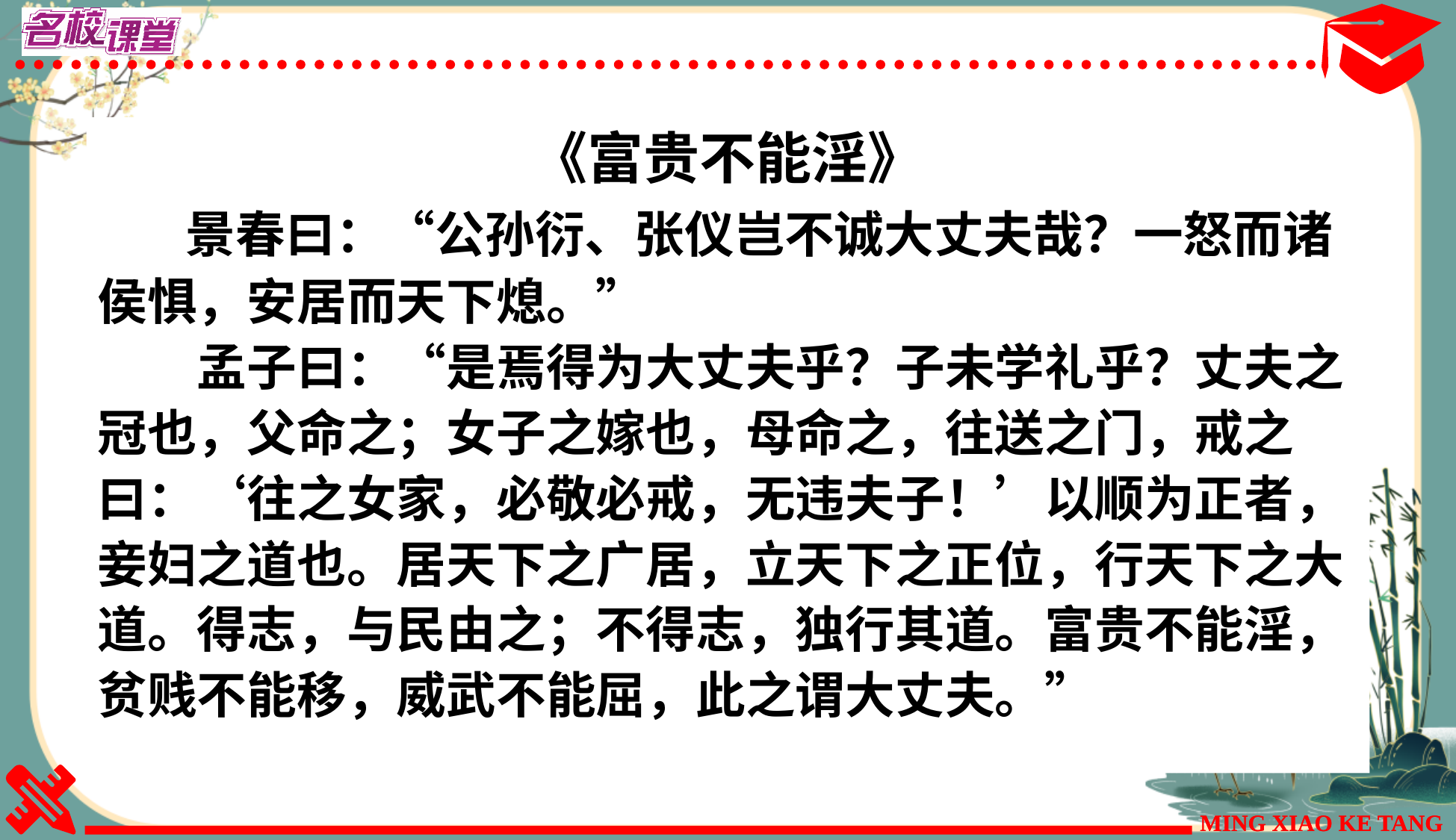

《富贵不能淫》
  　景春曰：“公孙衍、张仪岂不诚大丈夫哉？一怒而诸侯惧，安居而天下熄。”
　　孟子曰：“是焉得为大丈夫乎？子未学礼乎？丈夫之冠也，父命之；女子之嫁也，母命之，往送之门，戒之曰：‘往之女家，必敬必戒，无违夫子！’以顺为正者，妾妇之道也。居天下之广居，立天下之正位，行天下之大道。得志，与民由之；不得志，独行其道。富贵不能淫，贫贱不能移，威武不能屈，此之谓大丈夫。”